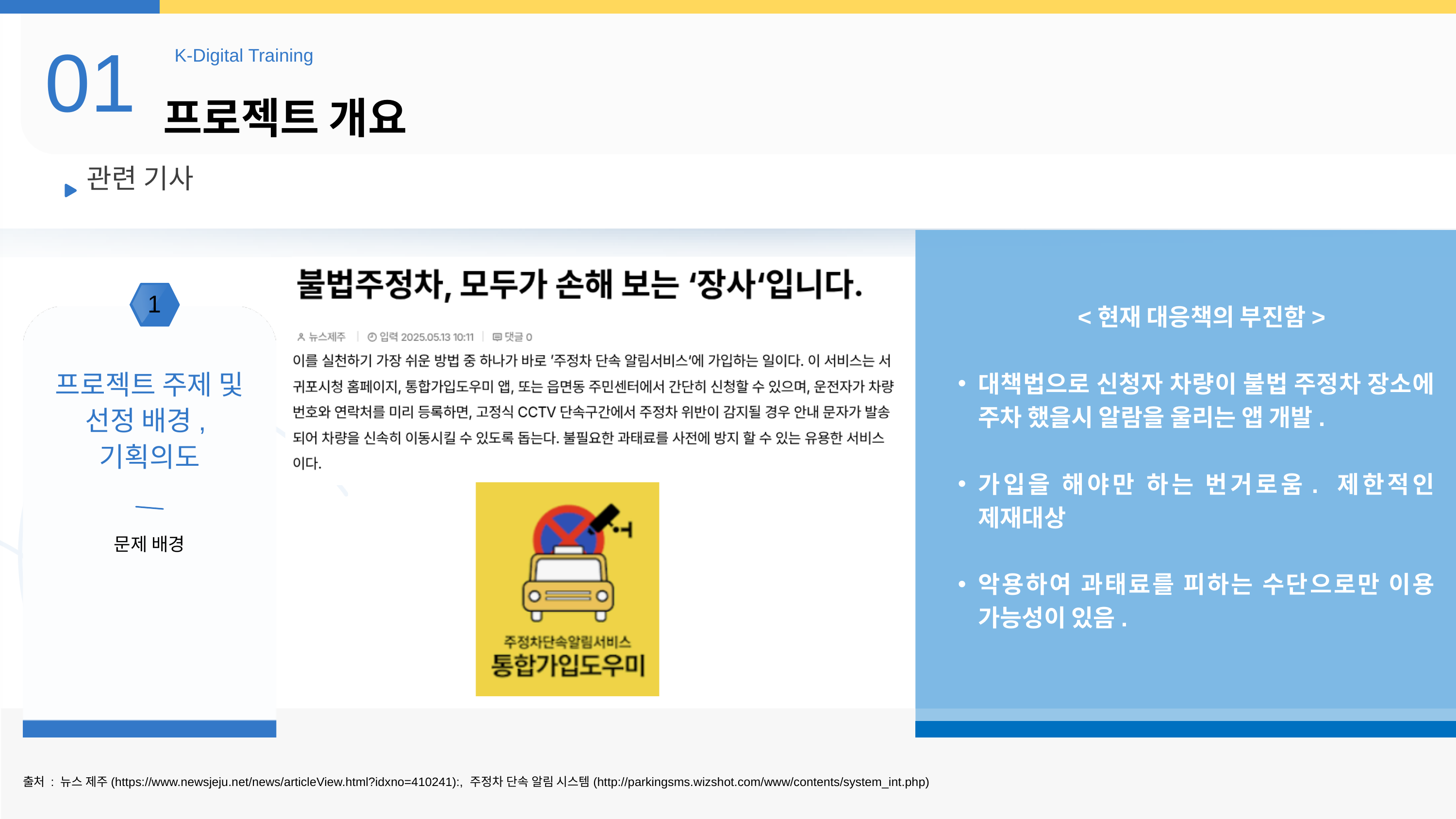

01

K-Digital Training
프로젝트 개요

관련 기사

1
                     <현재 대응책의 부진함>

대책법으로 신청자 차량이 불법 주정차 장소에 주차 했을시 알람을 울리는 앱 개발.

가입을 해야만 하는 번거로움. 제한적인 제재대상

악용하여 과태료를 피하는 수단으로만 이용 가능성이 있음.

프로젝트 주제 및 선정 배경,
기획의도

문제 배경

출처 : 뉴스 제주(https://www.newsjeju.net/news/articleView.html?idxno=410241):, 주정차 단속 알림 시스템(http://parkingsms.wizshot.com/www/contents/system_int.php)